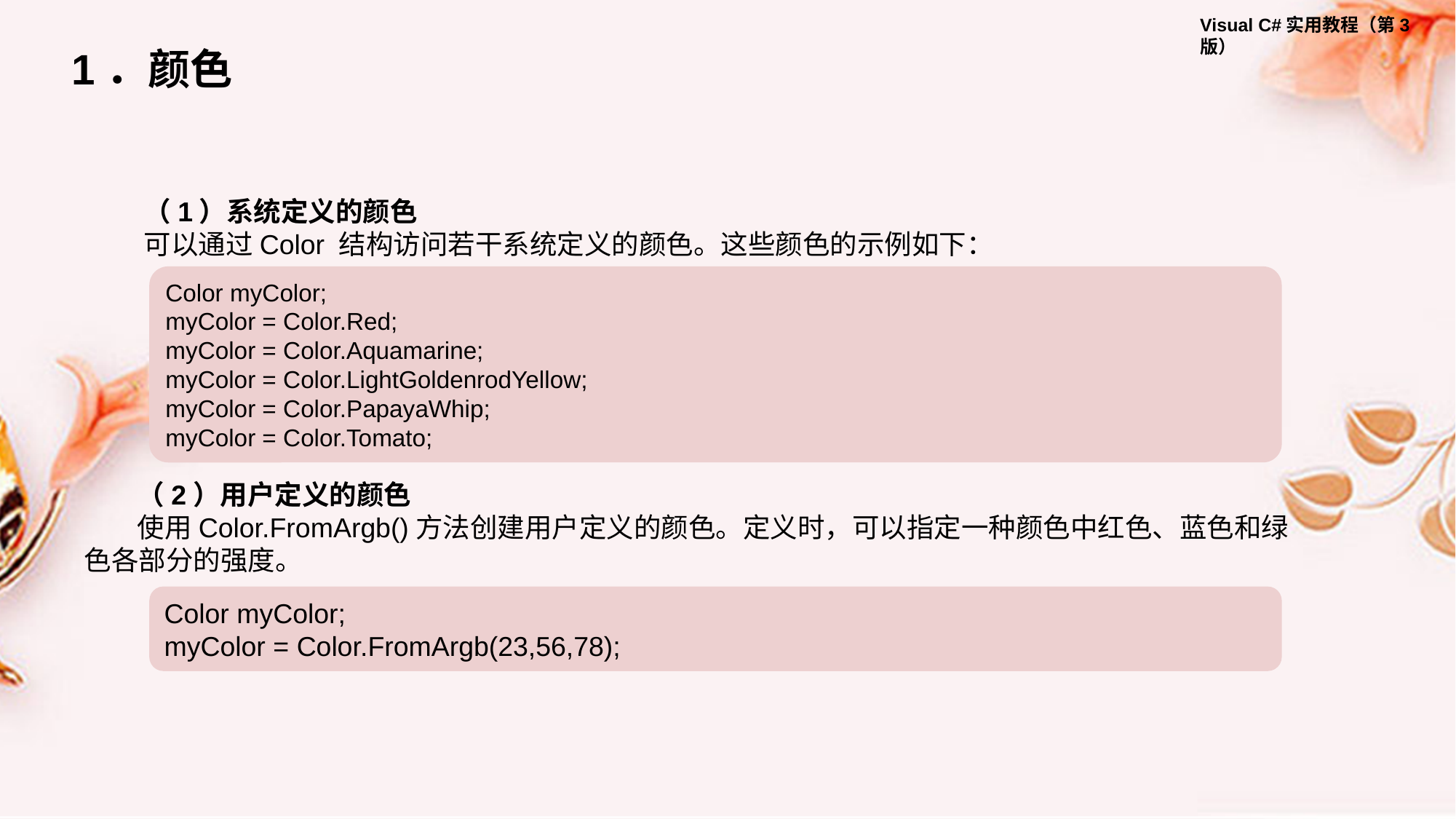

1．颜色
（1）系统定义的颜色
可以通过Color 结构访问若干系统定义的颜色。这些颜色的示例如下：
Color myColor;
myColor = Color.Red;
myColor = Color.Aquamarine;
myColor = Color.LightGoldenrodYellow;
myColor = Color.PapayaWhip;
myColor = Color.Tomato;
（2）用户定义的颜色
使用Color.FromArgb()方法创建用户定义的颜色。定义时，可以指定一种颜色中红色、蓝色和绿色各部分的强度。
Color myColor;
myColor = Color.FromArgb(23,56,78);